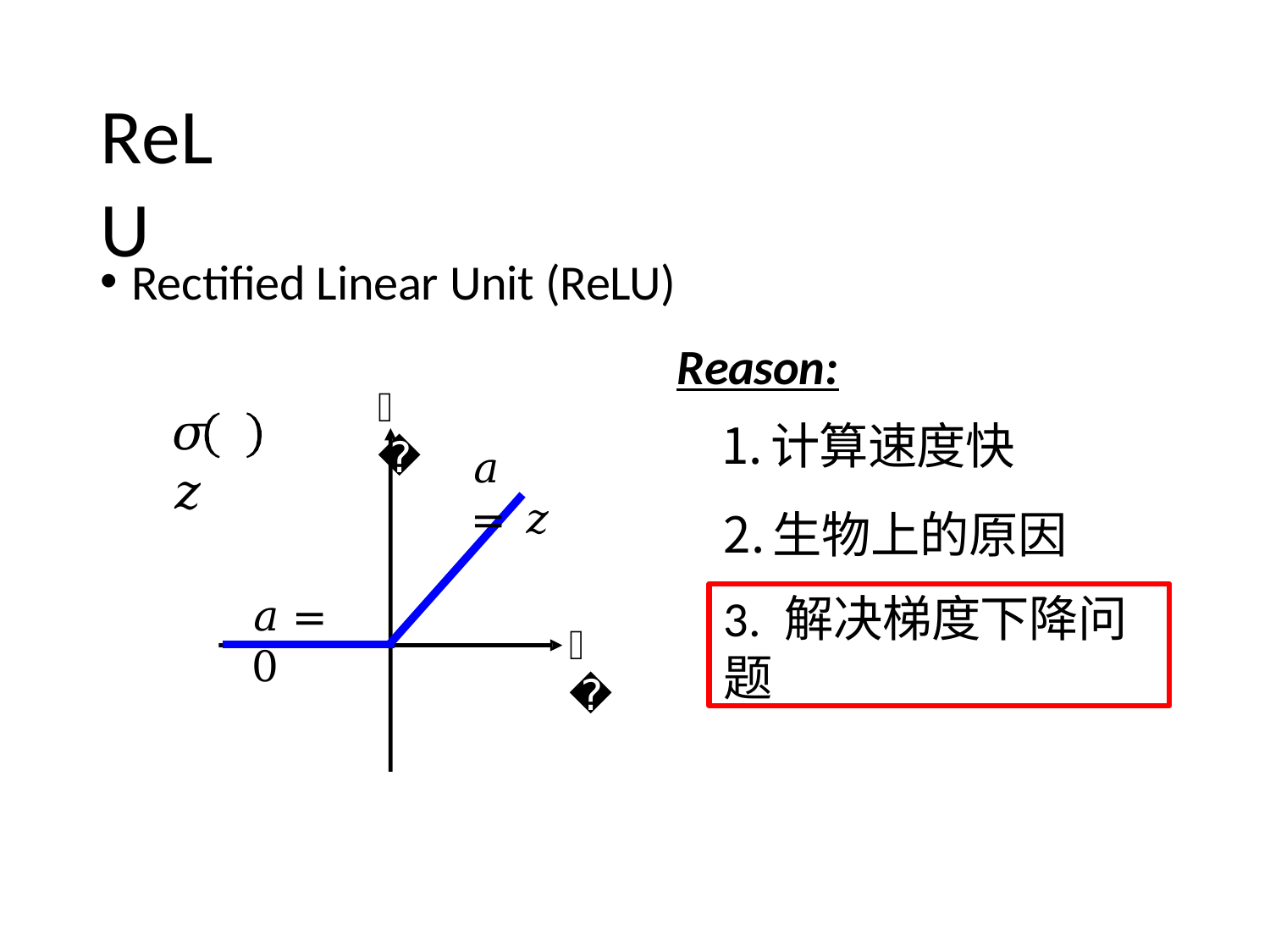

# ReLU
Rectified Linear Unit (ReLU)
Reason:
𝑎
计算速度快
生物上的原因
𝜎	𝑧

𝑎 = 𝑧

3. 解决梯度下降问题
𝑎 = 0
𝑧